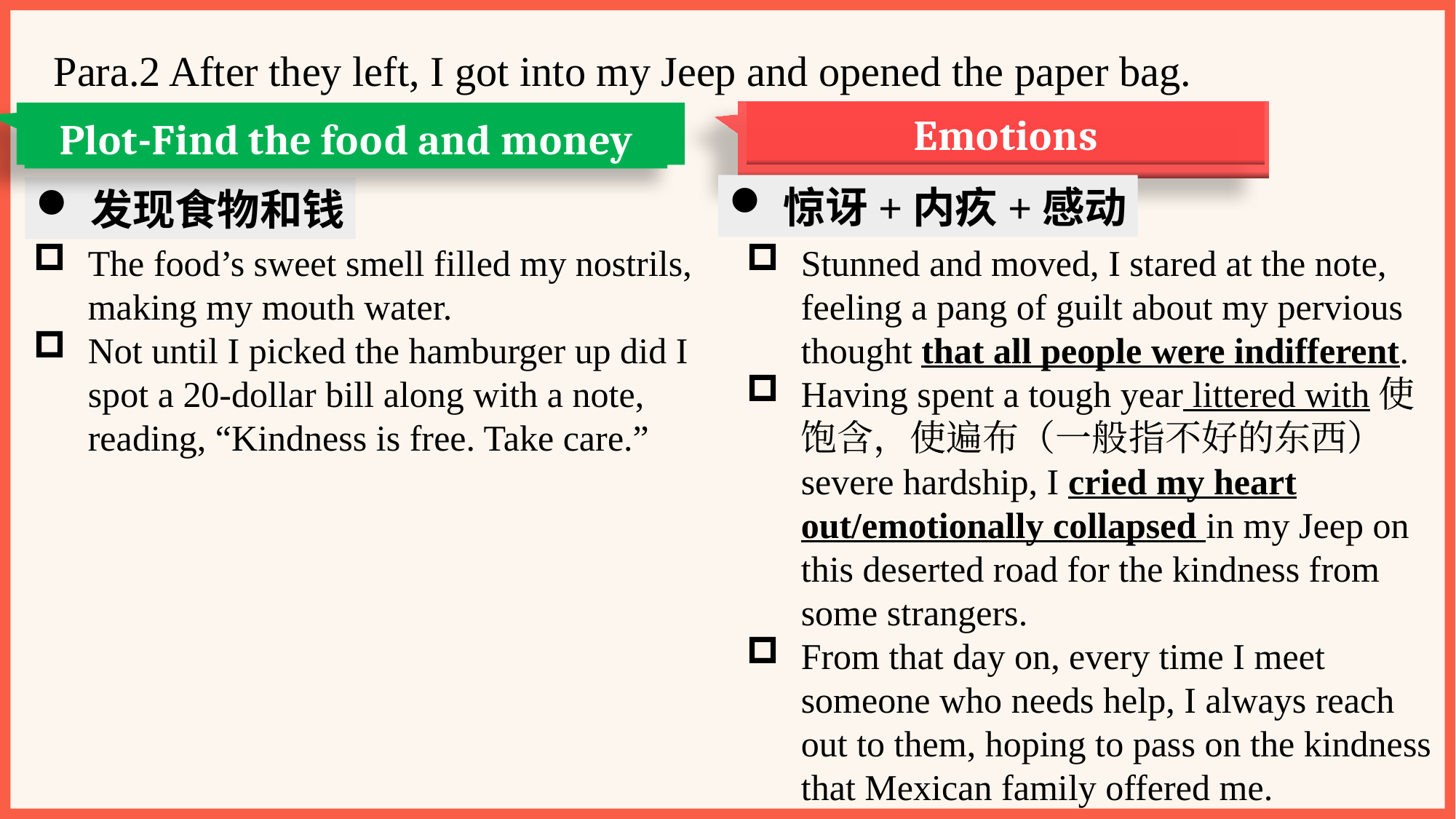

Para.2 After they left, I got into my Jeep and opened the paper bag.

Emotions

Plot-Find the food and money
惊讶+内疚+感动
发现食物和钱
The food’s sweet smell filled my nostrils, making my mouth water.
Not until I picked the hamburger up did I spot a 20-dollar bill along with a note, reading, “Kindness is free. Take care.”

Stunned and moved, I stared at the note, feeling a pang of guilt about my pervious thought that all people were indifferent.
Having spent a tough year littered with使饱含，使遍布（一般指不好的东西） severe hardship, I cried my heart out/emotionally collapsed in my Jeep on this deserted road for the kindness from some strangers.
From that day on, every time I meet someone who needs help, I always reach out to them, hoping to pass on the kindness that Mexican family offered me.